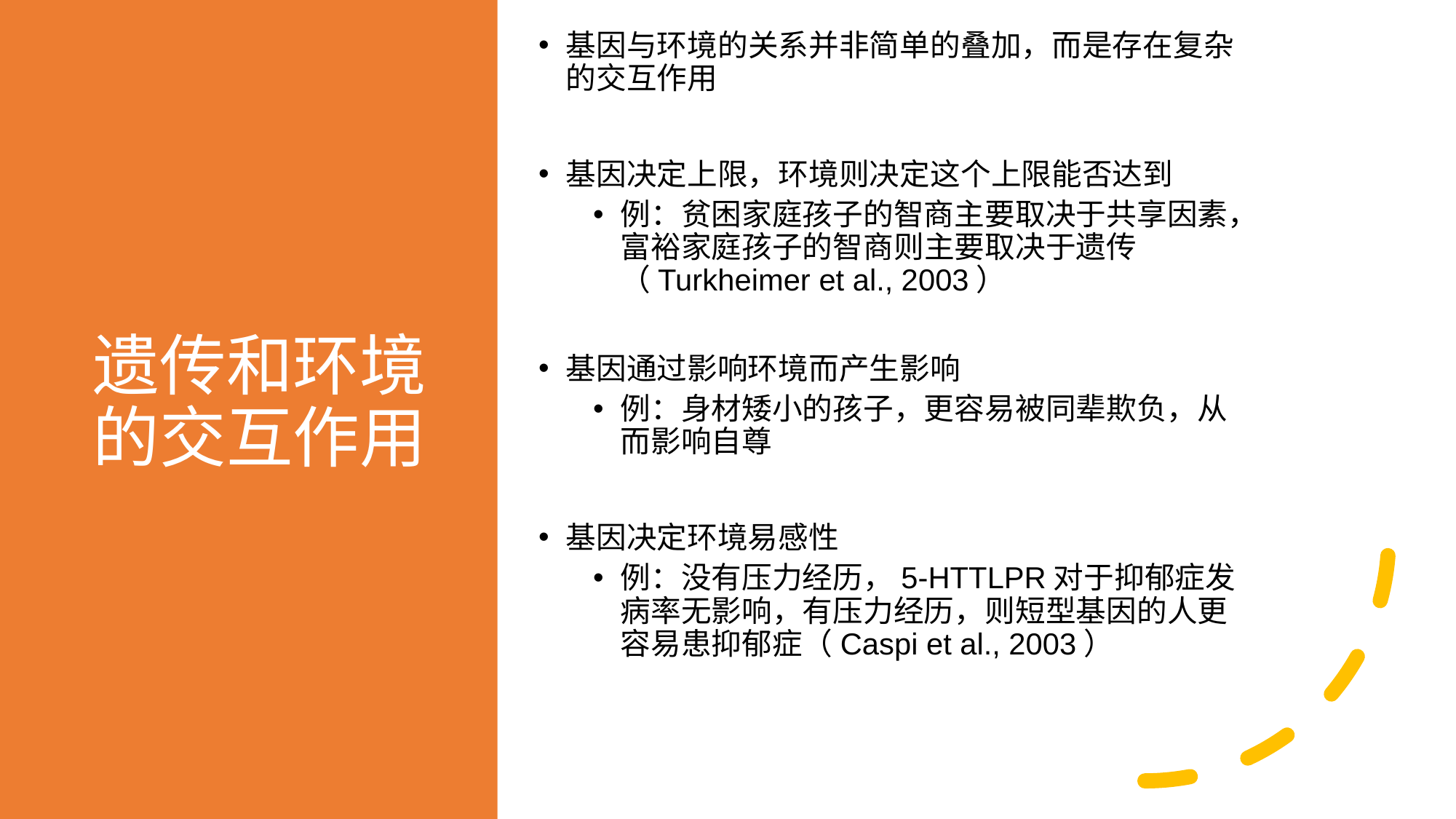

基因与环境的关系并非简单的叠加，而是存在复杂的交互作用

基因决定上限，环境则决定这个上限能否达到
例：贫困家庭孩子的智商主要取决于共享因素，富裕家庭孩子的智商则主要取决于遗传（Turkheimer et al., 2003）

基因通过影响环境而产生影响
例：身材矮小的孩子，更容易被同辈欺负，从而影响自尊

基因决定环境易感性
例：没有压力经历，5-HTTLPR对于抑郁症发病率无影响，有压力经历，则短型基因的人更容易患抑郁症（Caspi et al., 2003）
# 遗传和环境的交互作用